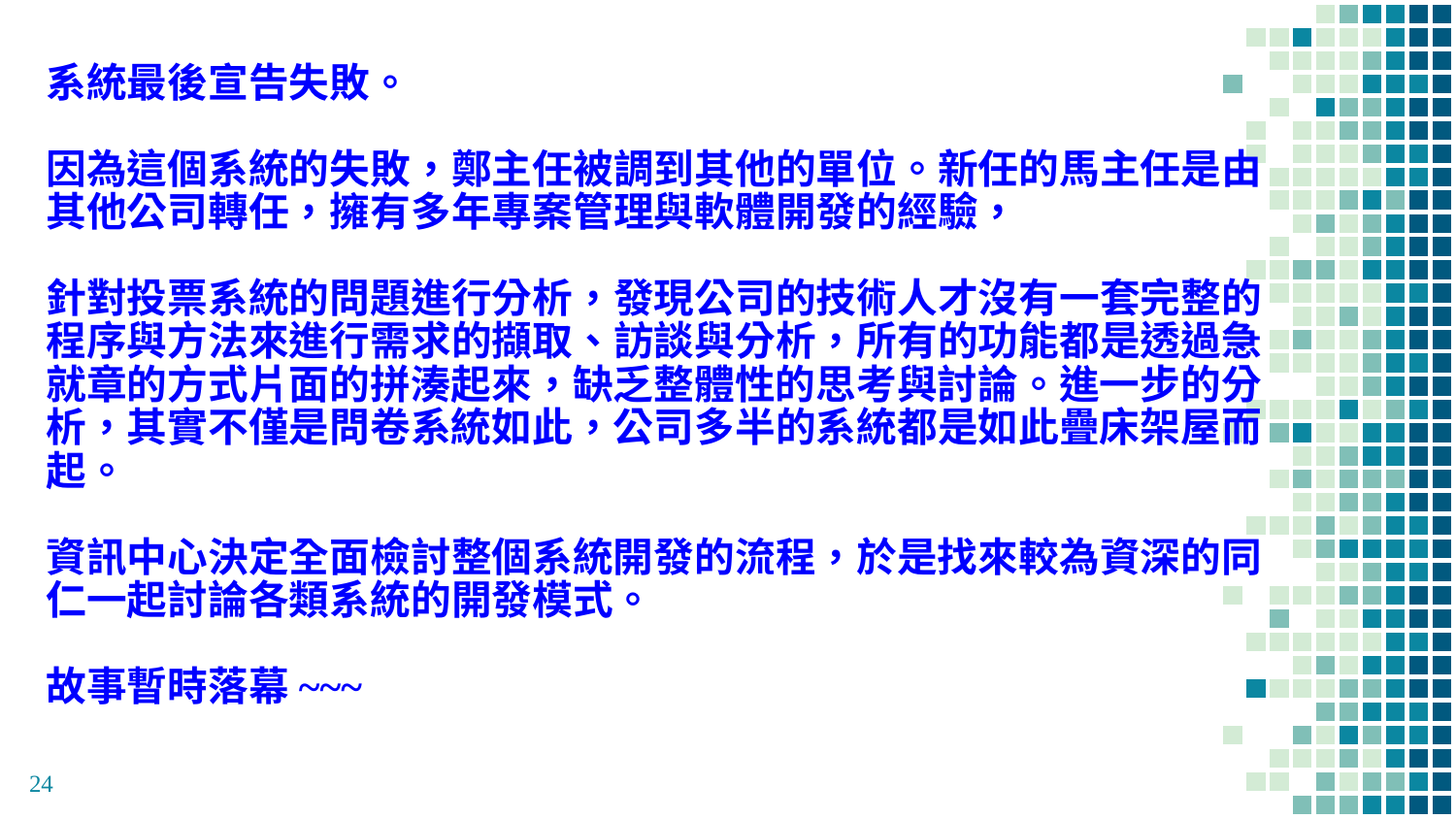

系統最後宣告失敗。

因為這個系統的失敗，鄭主任被調到其他的單位。新任的馬主任是由其他公司轉任，擁有多年專案管理與軟體開發的經驗，

針對投票系統的問題進行分析，發現公司的技術人才沒有一套完整的程序與方法來進行需求的擷取、訪談與分析，所有的功能都是透過急就章的方式片面的拼湊起來，缺乏整體性的思考與討論。進一步的分析，其實不僅是問卷系統如此，公司多半的系統都是如此疊床架屋而起。

資訊中心決定全面檢討整個系統開發的流程，於是找來較為資深的同仁一起討論各類系統的開發模式。

故事暫時落幕~~~
24